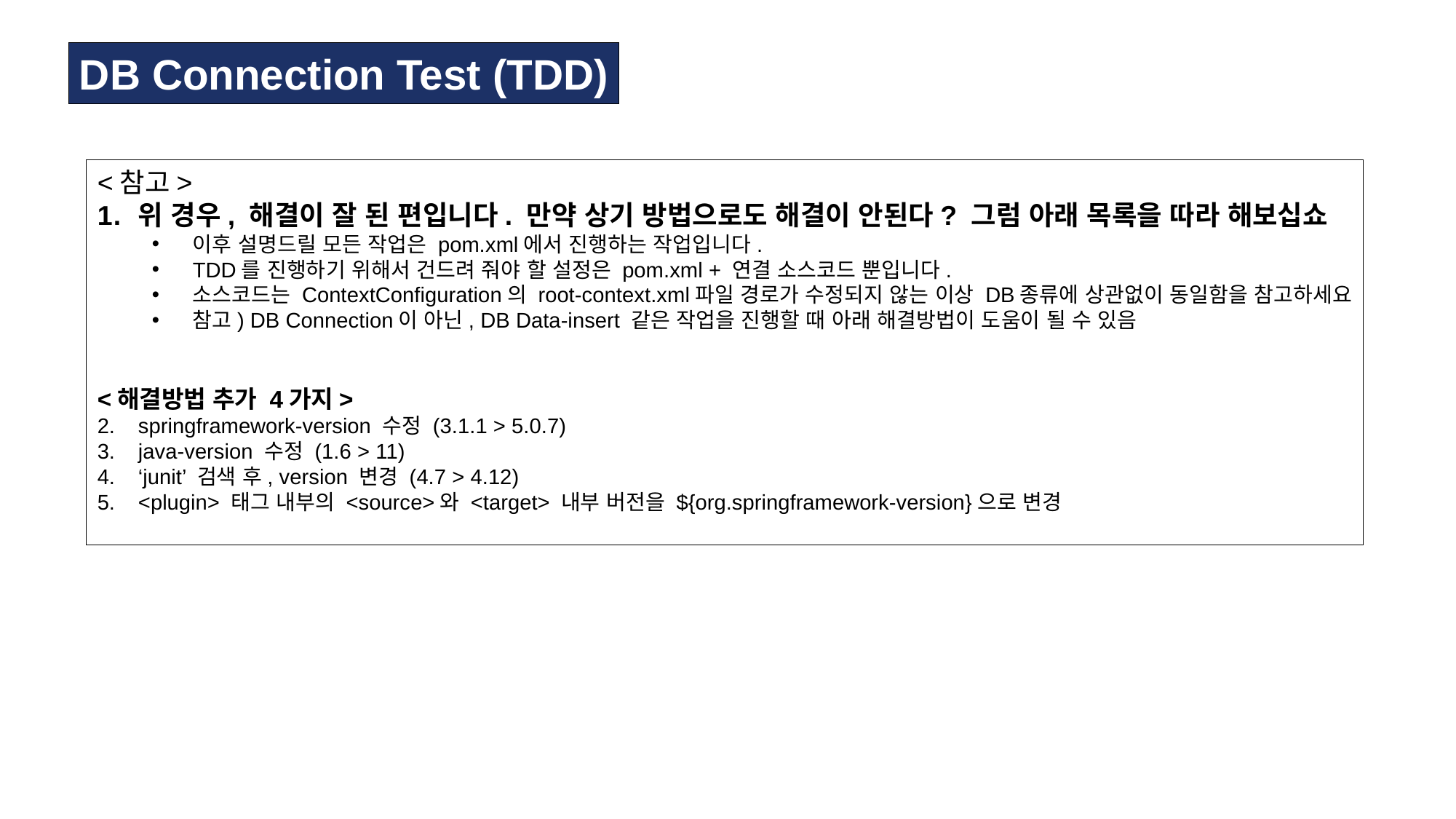

DB Connection Test (TDD)
<참고>
위 경우, 해결이 잘 된 편입니다. 만약 상기 방법으로도 해결이 안된다? 그럼 아래 목록을 따라 해보십쇼
이후 설명드릴 모든 작업은 pom.xml에서 진행하는 작업입니다.
TDD를 진행하기 위해서 건드려 줘야 할 설정은 pom.xml + 연결 소스코드 뿐입니다.
소스코드는 ContextConfiguration의 root-context.xml파일 경로가 수정되지 않는 이상 DB종류에 상관없이 동일함을 참고하세요
참고) DB Connection이 아닌, DB Data-insert 같은 작업을 진행할 때 아래 해결방법이 도움이 될 수 있음

<해결방법 추가 4가지>
springframework-version 수정 (3.1.1 > 5.0.7)
java-version 수정 (1.6 > 11)
‘junit’ 검색 후, version 변경 (4.7 > 4.12)
<plugin> 태그 내부의 <source>와 <target> 내부 버전을 ${org.springframework-version}으로 변경